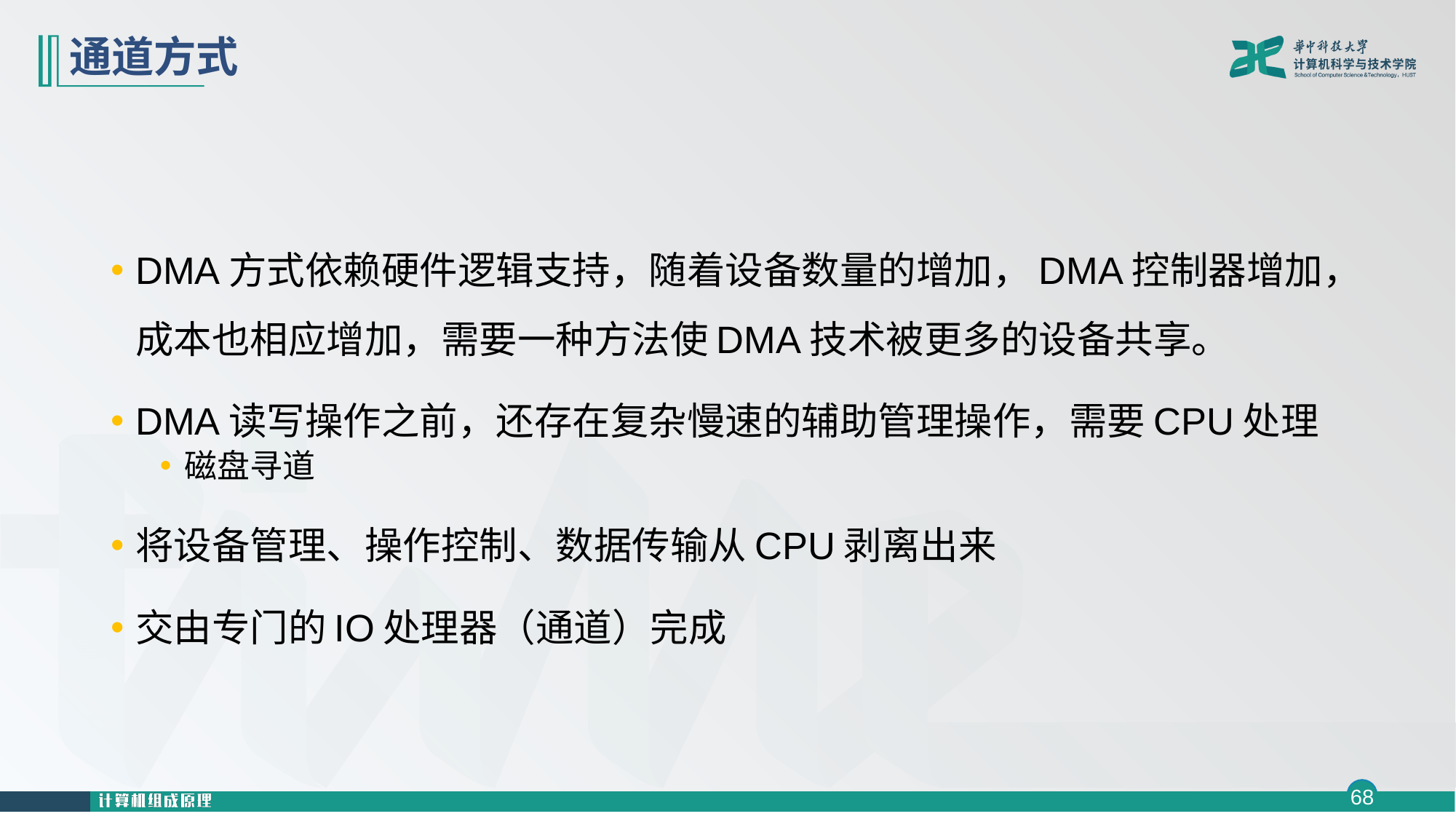

# 通道方式
DMA方式依赖硬件逻辑支持，随着设备数量的增加，DMA控制器增加，成本也相应增加，需要一种方法使DMA技术被更多的设备共享。
DMA读写操作之前，还存在复杂慢速的辅助管理操作，需要CPU处理
磁盘寻道
将设备管理、操作控制、数据传输从CPU剥离出来
交由专门的IO处理器（通道）完成